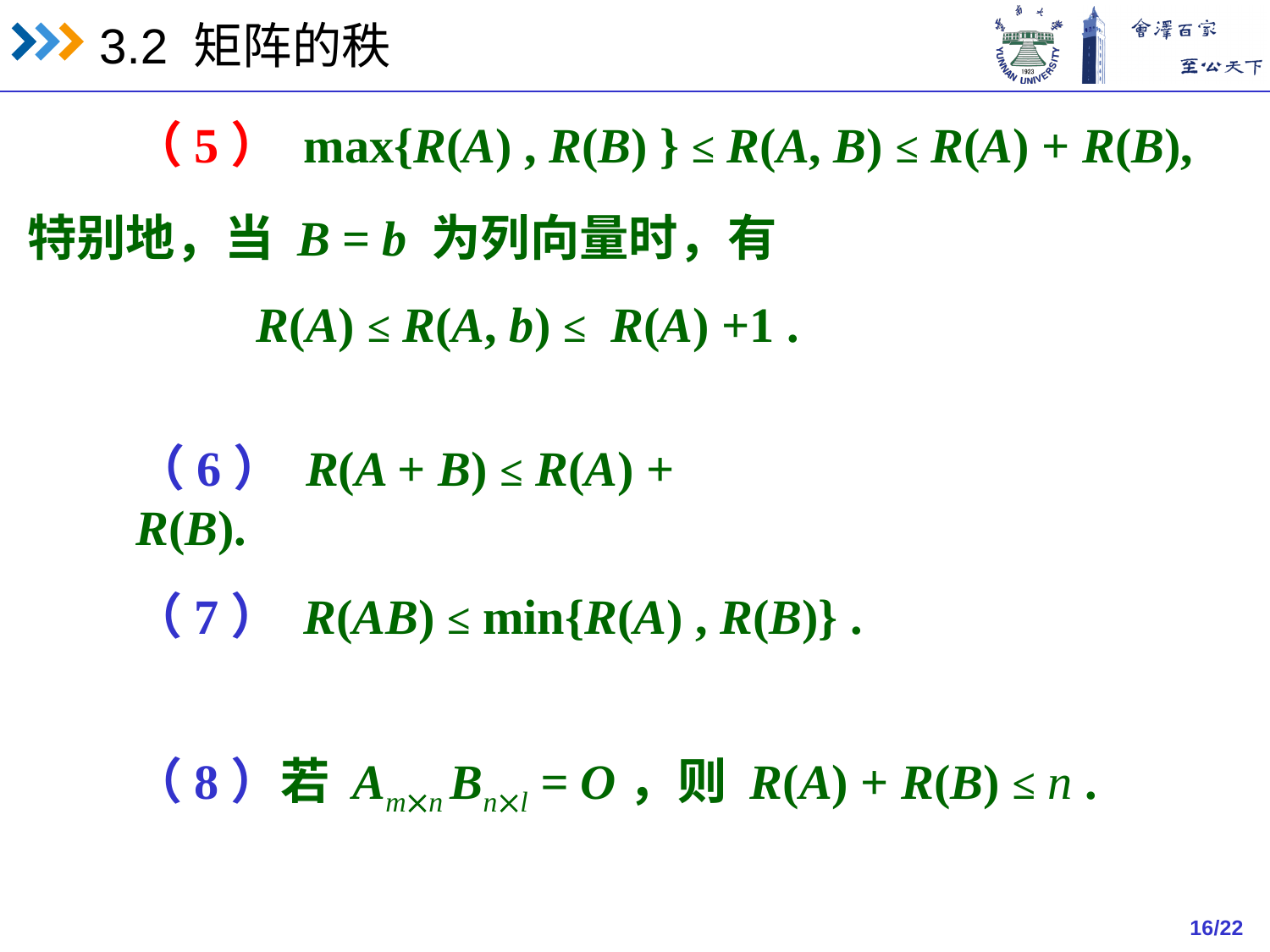

（5） max{R(A) , R(B) } ≤ R(A, B) ≤ R(A) + R(B),
特别地，当 B = b 为列向量时，有
R(A) ≤ R(A, b) ≤  R(A) +1 .
（6） R(A + B) ≤ R(A) + R(B).
（7） R(AB) ≤ min{R(A) , R(B)} .
（8）若 Am×n Bn×l = O，则 R(A) + R(B) ≤ n .